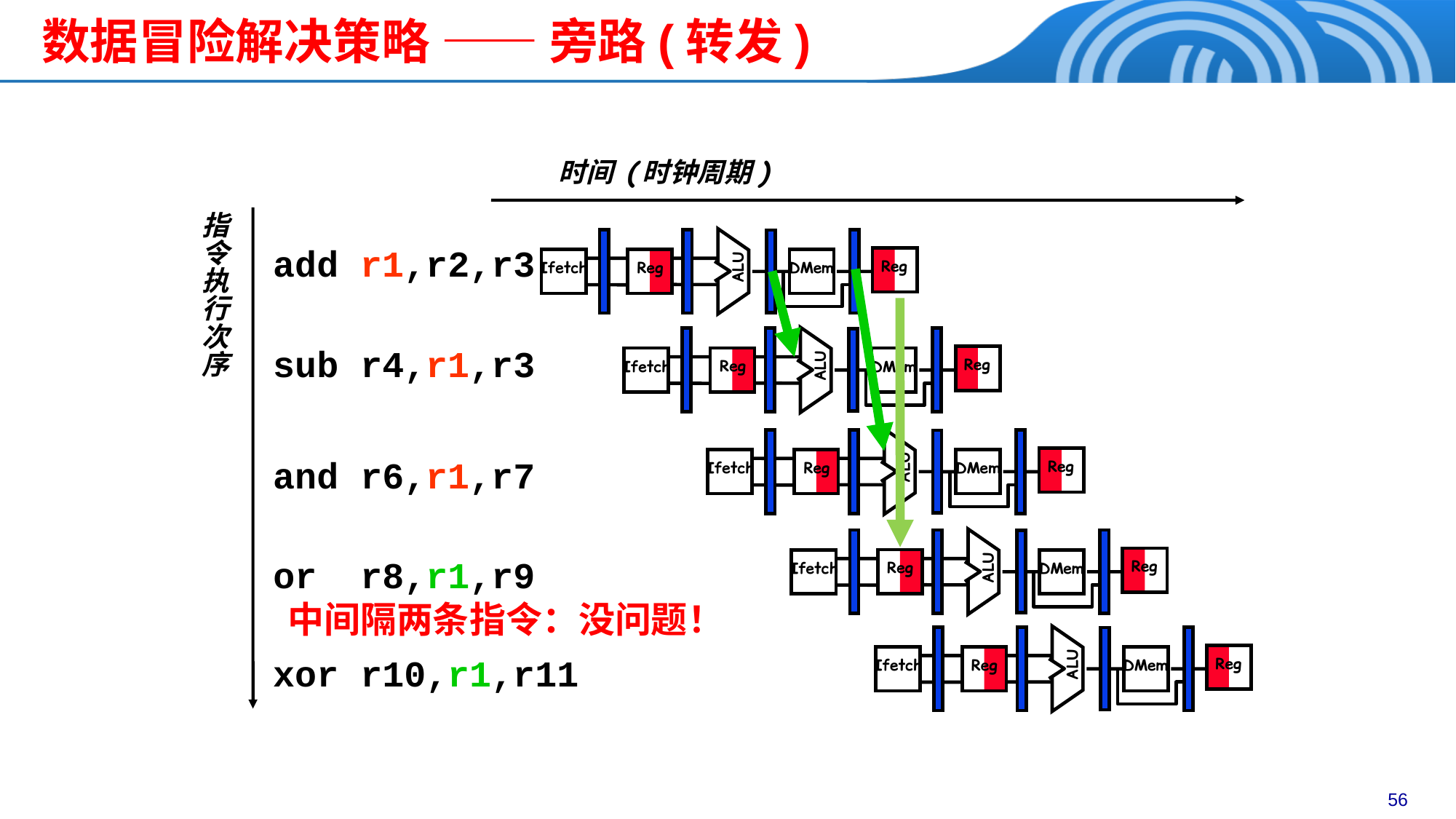

数据冒险解决策略 —— 旁路(转发)
时间 (时钟周期)

指
令
执
行
次
序

add r1,r2,r3

sub r4,r1,r3

and r6,r1,r7

or  r8,r1,r9

xor r10,r1,r11

ALU

Reg

Reg

Ifetch

DMem

ALU

Reg

Reg

Ifetch

DMem

ALU

Reg

Reg

Ifetch

DMem

ALU

Reg

Reg

Ifetch

DMem

中间隔两条指令：没问题！

ALU

Reg

Reg

Ifetch

DMem